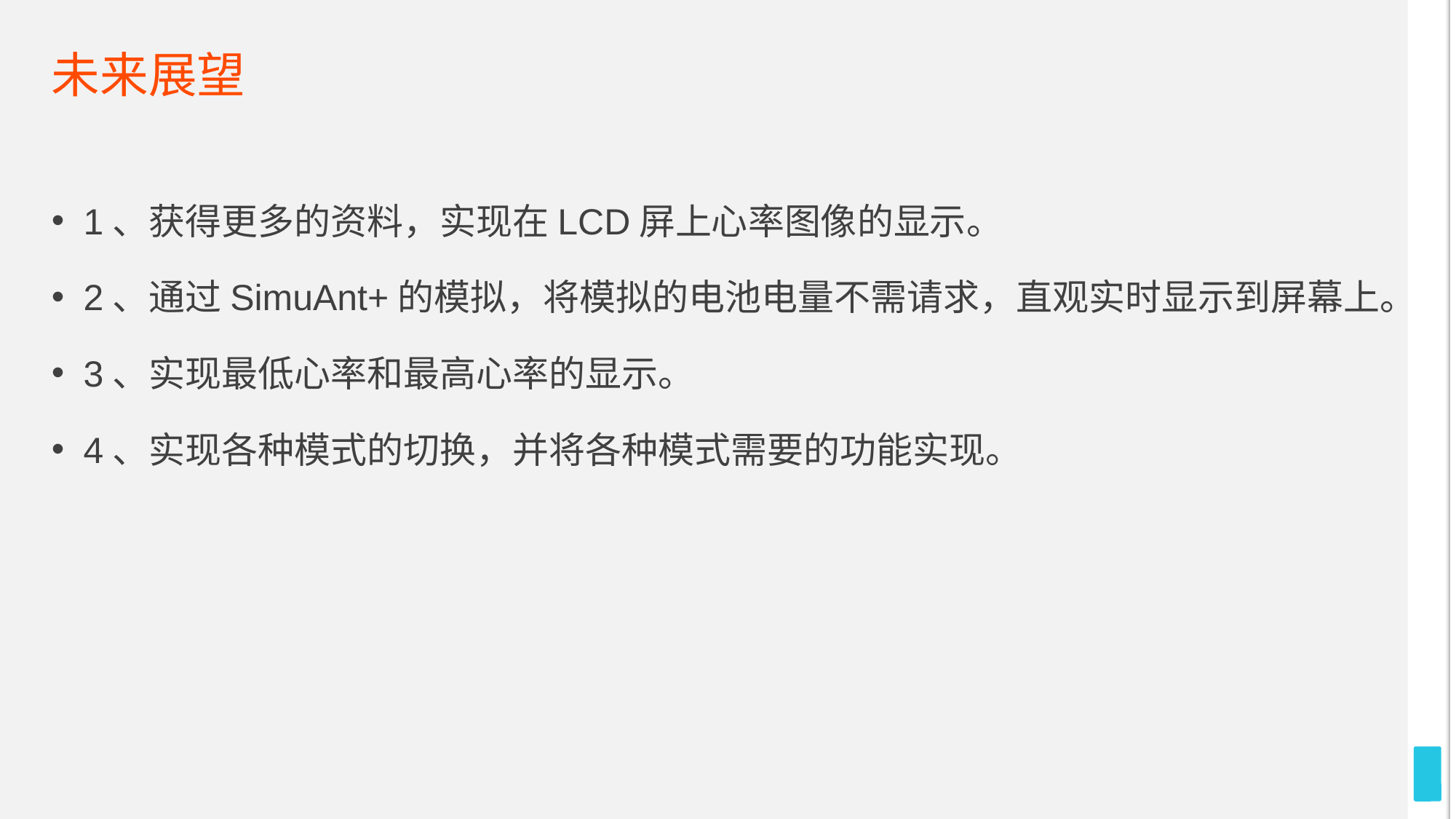

# 未来展望

1、获得更多的资料，实现在LCD屏上心率图像的显示。
2、通过SimuAnt+的模拟，将模拟的电池电量不需请求，直观实时显示到屏幕上。
3、实现最低心率和最高心率的显示。
4、实现各种模式的切换，并将各种模式需要的功能实现。